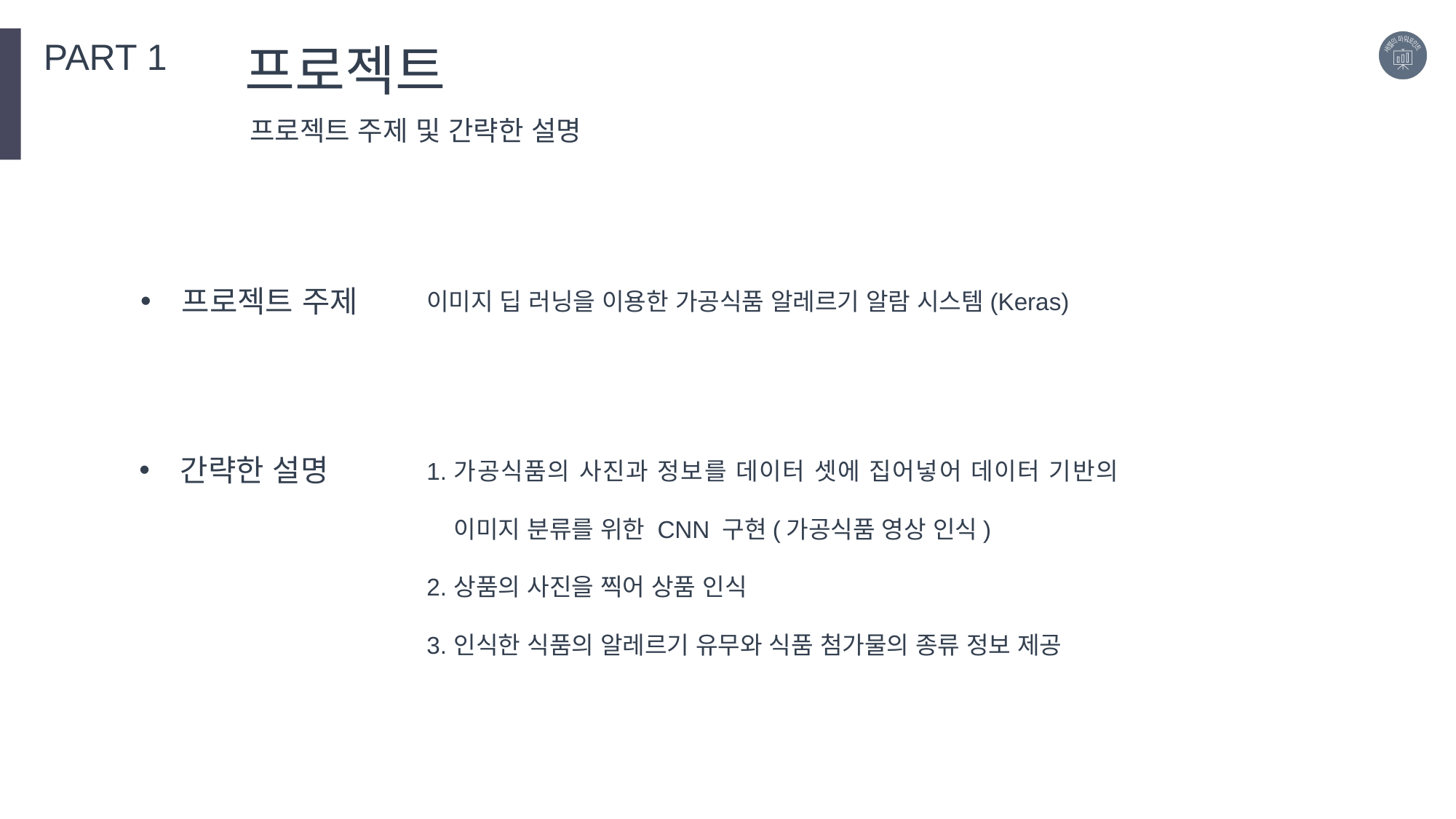

PART 1
프로젝트
프로젝트 주제 및 간략한 설명
프로젝트 주제
이미지 딥 러닝을 이용한 가공식품 알레르기 알람 시스템(Keras)
가공식품의 사진과 정보를 데이터 셋에 집어넣어 데이터 기반의 이미지 분류를 위한 CNN 구현(가공식품 영상 인식)
상품의 사진을 찍어 상품 인식
인식한 식품의 알레르기 유무와 식품 첨가물의 종류 정보 제공

간략한 설명